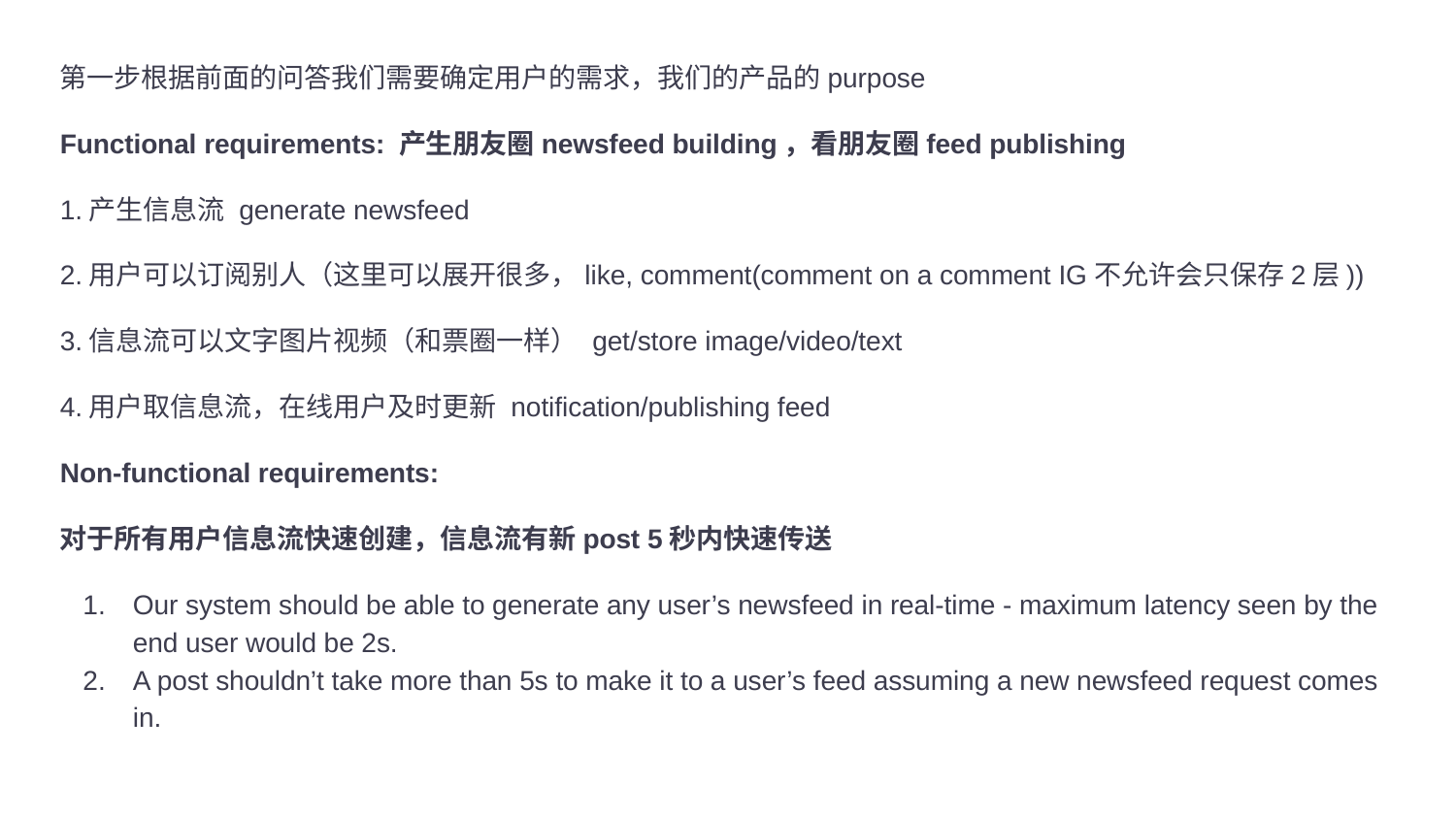

第一步根据前面的问答我们需要确定用户的需求，我们的产品的purpose
Functional requirements: 产生朋友圈newsfeed building，看朋友圈feed publishing
1.产生信息流 generate newsfeed
2.用户可以订阅别人（这里可以展开很多，like, comment(comment on a comment IG不允许会只保存2层))
3.信息流可以文字图片视频（和票圈一样） get/store image/video/text
4.用户取信息流，在线用户及时更新 notification/publishing feed
Non-functional requirements:
对于所有用户信息流快速创建，信息流有新post 5秒内快速传送
Our system should be able to generate any user’s newsfeed in real-time - maximum latency seen by the end user would be 2s.
A post shouldn’t take more than 5s to make it to a user’s feed assuming a new newsfeed request comes in.